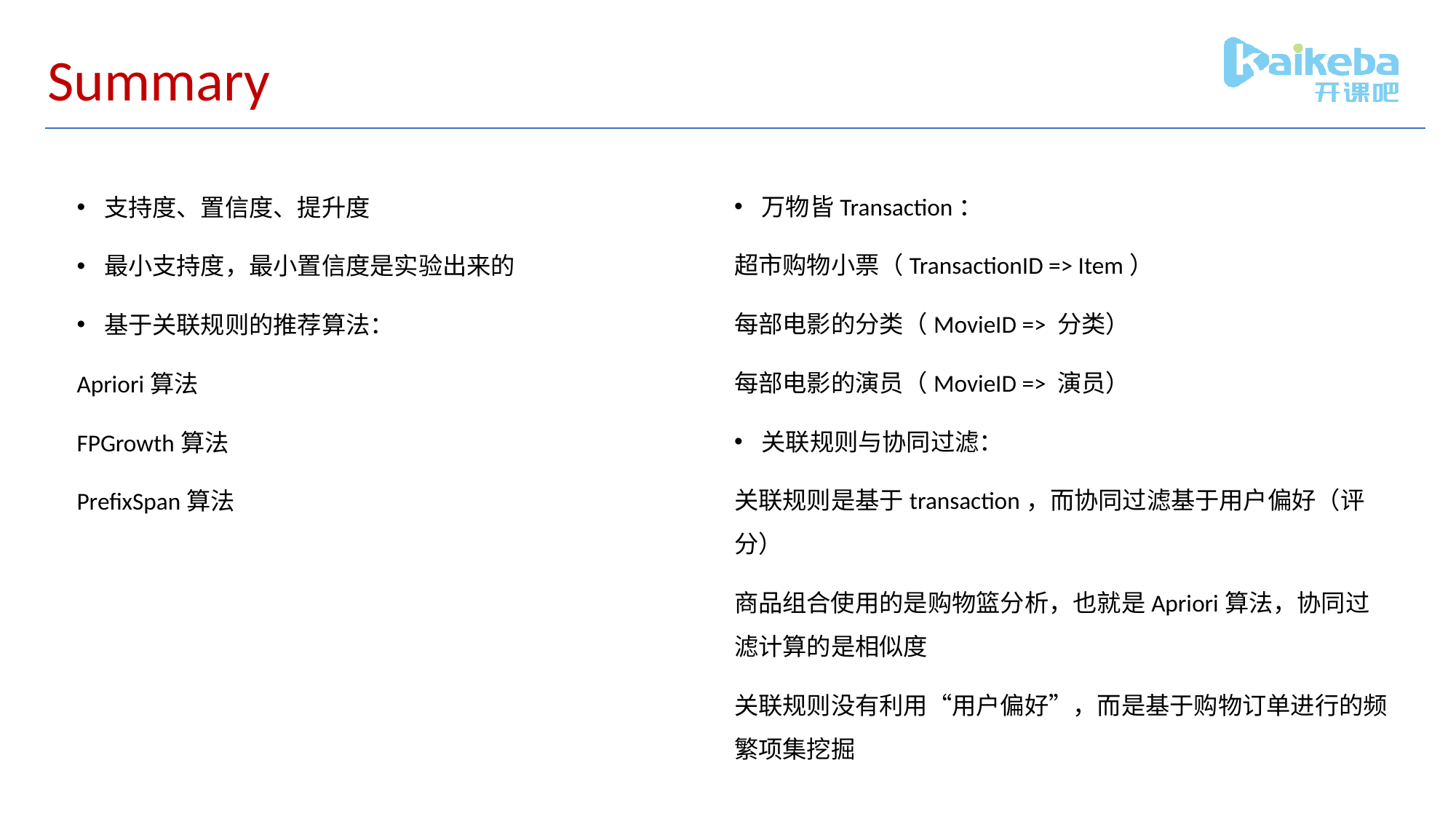

# Summary
万物皆Transaction：
超市购物小票（TransactionID => Item）
每部电影的分类（MovieID => 分类）
每部电影的演员（MovieID => 演员）
关联规则与协同过滤：
关联规则是基于transaction，而协同过滤基于用户偏好（评分）
商品组合使用的是购物篮分析，也就是Apriori算法，协同过滤计算的是相似度
关联规则没有利用“用户偏好”，而是基于购物订单进行的频繁项集挖掘
支持度、置信度、提升度
最小支持度，最小置信度是实验出来的
基于关联规则的推荐算法：
Apriori算法
FPGrowth算法
PrefixSpan算法